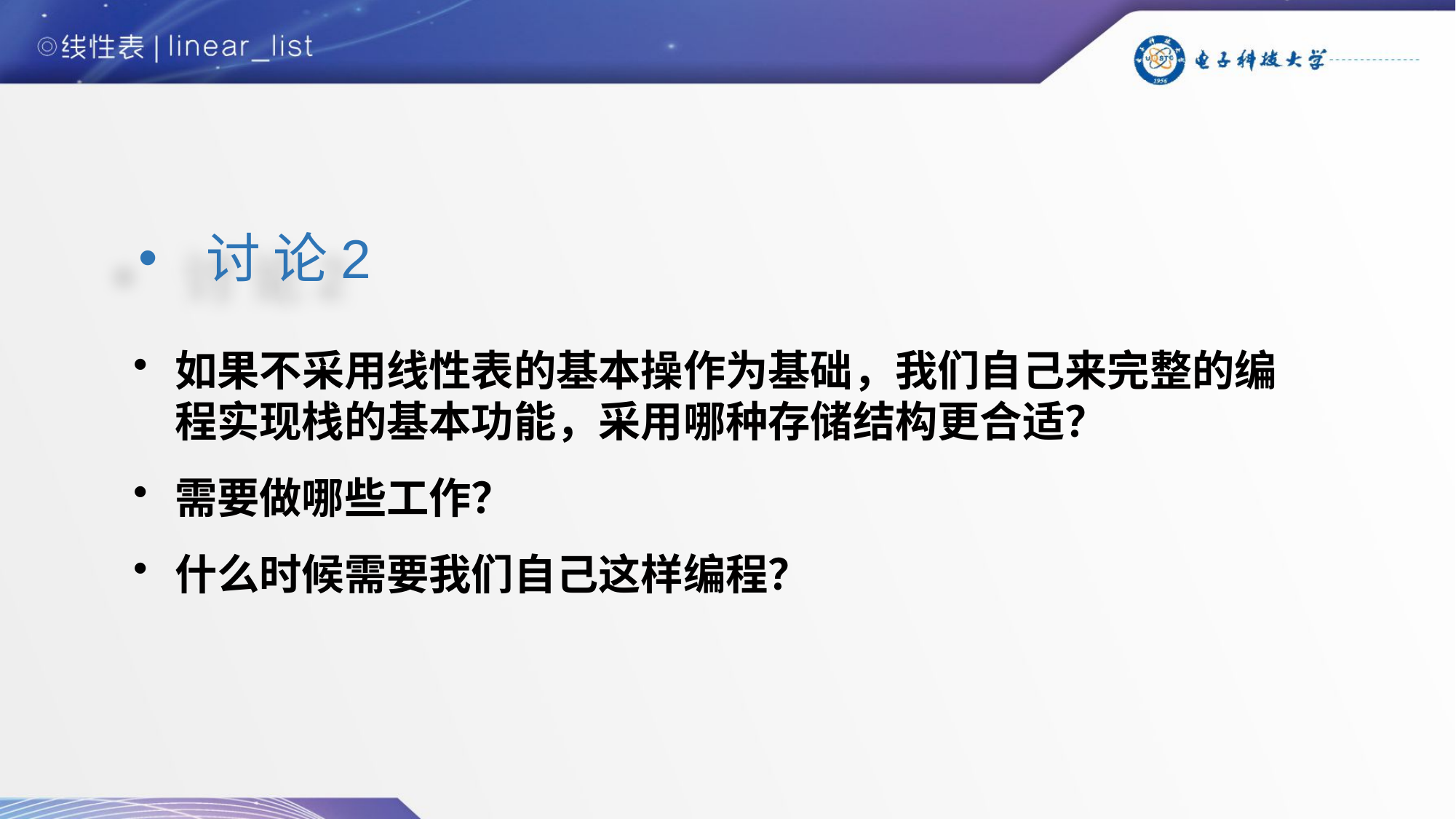

# 讨 论2
如果不采用线性表的基本操作为基础，我们自己来完整的编程实现栈的基本功能，采用哪种存储结构更合适？
需要做哪些工作？
什么时候需要我们自己这样编程？